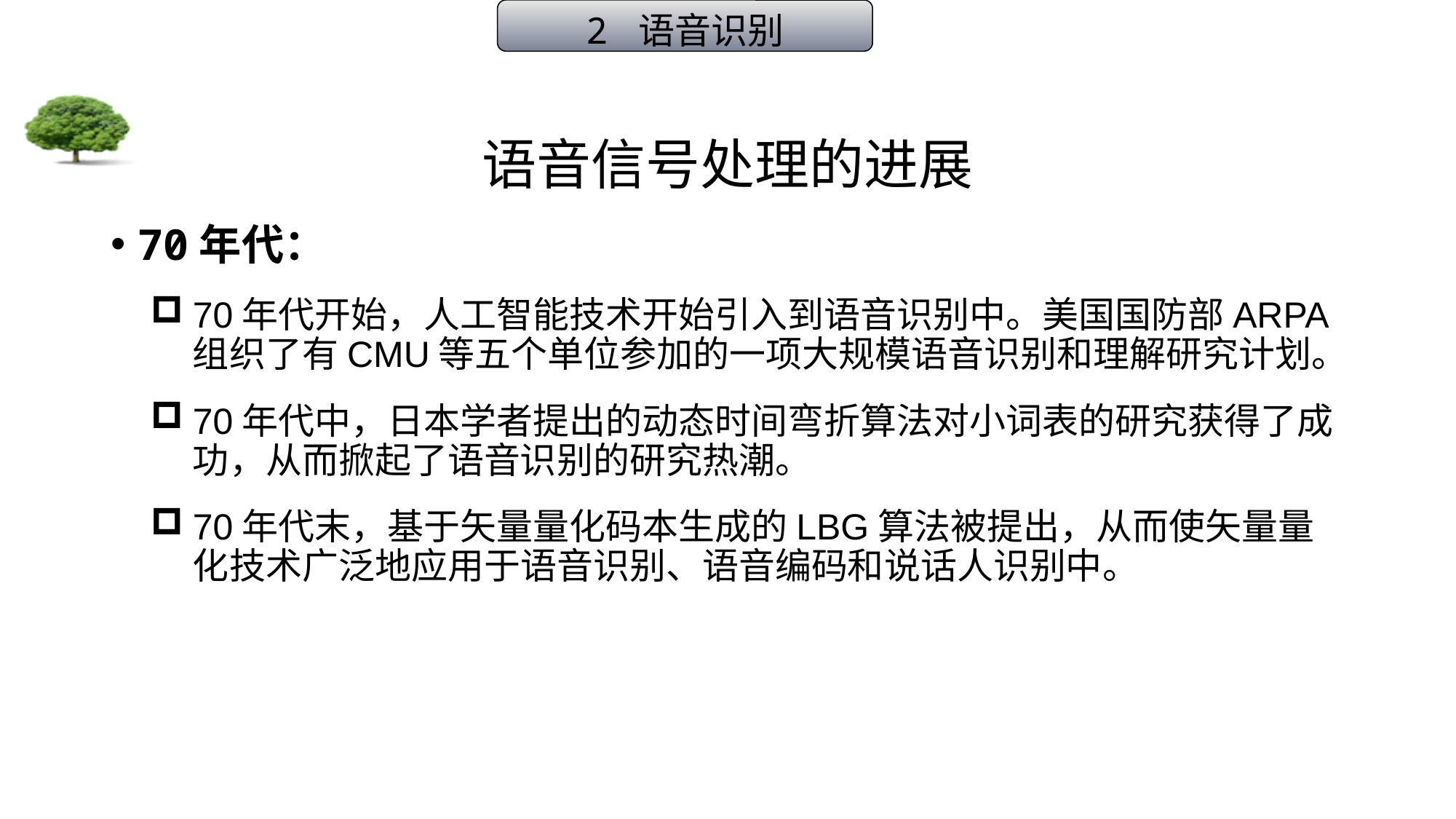

2 语音识别

# 语音信号处理的进展
70年代：
70年代开始，人工智能技术开始引入到语音识别中。美国国防部ARPA组织了有CMU等五个单位参加的一项大规模语音识别和理解研究计划。
70年代中，日本学者提出的动态时间弯折算法对小词表的研究获得了成功，从而掀起了语音识别的研究热潮。
70年代末，基于矢量量化码本生成的LBG算法被提出，从而使矢量量化技术广泛地应用于语音识别、语音编码和说话人识别中。